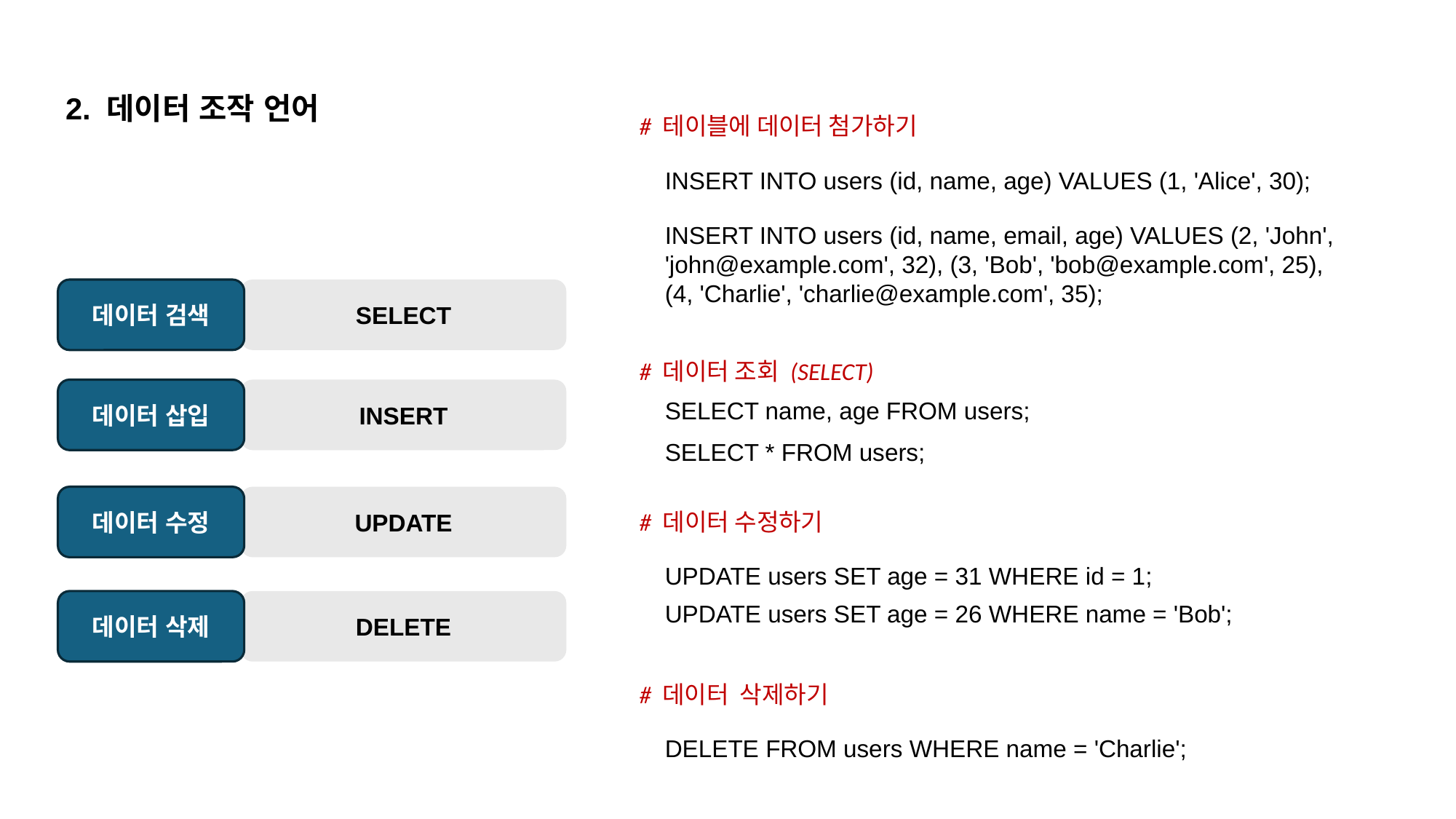

2. 데이터 조작 언어
# 테이블에 데이터 첨가하기
INSERT INTO users (id, name, age) VALUES (1, 'Alice', 30);
INSERT INTO users (id, name, email, age) VALUES (2, 'John', 'john@example.com', 32), (3, 'Bob', 'bob@example.com', 25), (4, 'Charlie', 'charlie@example.com', 35);
데이터 검색
SELECT
데이터 삽입
INSERT
데이터 수정
UPDATE
데이터 삭제
DELETE
# 데이터 조회 (SELECT)
SELECT name, age FROM users;
SELECT * FROM users;
# 데이터 수정하기
UPDATE users SET age = 31 WHERE id = 1;
UPDATE users SET age = 26 WHERE name = 'Bob';
# 데이터  삭제하기
DELETE FROM users WHERE name = 'Charlie';